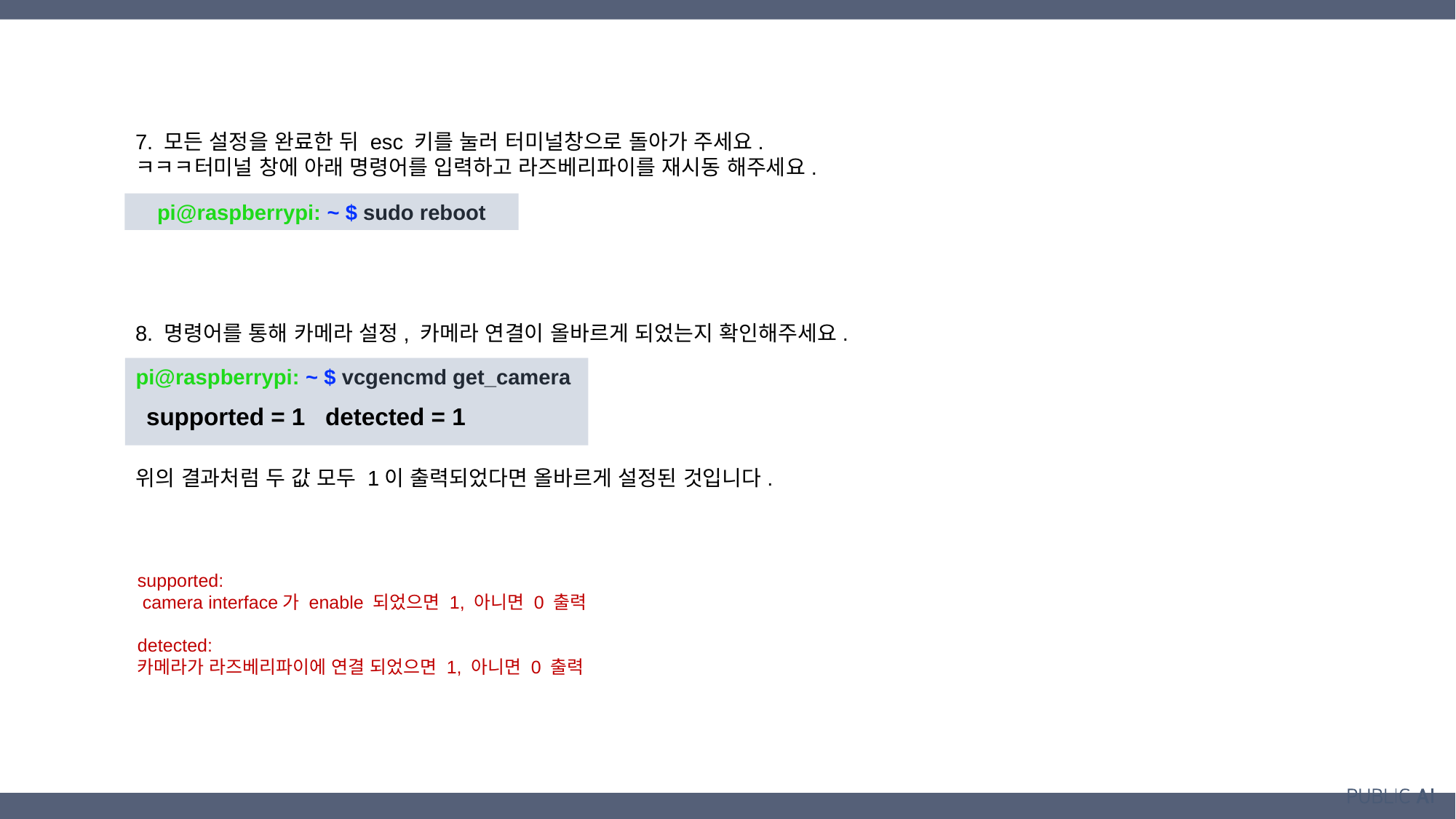

7. 모든 설정을 완료한 뒤 esc 키를 눌러 터미널창으로 돌아가 주세요.ㅋㅋㅋ터미널 창에 아래 명령어를 입력하고 라즈베리파이를 재시동 해주세요.
pi@raspberrypi: ~ $ sudo reboot
8. 명령어를 통해 카메라 설정, 카메라 연결이 올바르게 되었는지 확인해주세요.
pi@raspberrypi: ~ $ vcgencmd get_camera

supported = 1   detected = 1
위의 결과처럼 두 값 모두 1이 출력되었다면 올바르게 설정된 것입니다.
supported:
 camera interface가 enable 되었으면 1, 아니면 0 출력

detected:
카메라가 라즈베리파이에 연결 되었으면 1, 아니면 0 출력